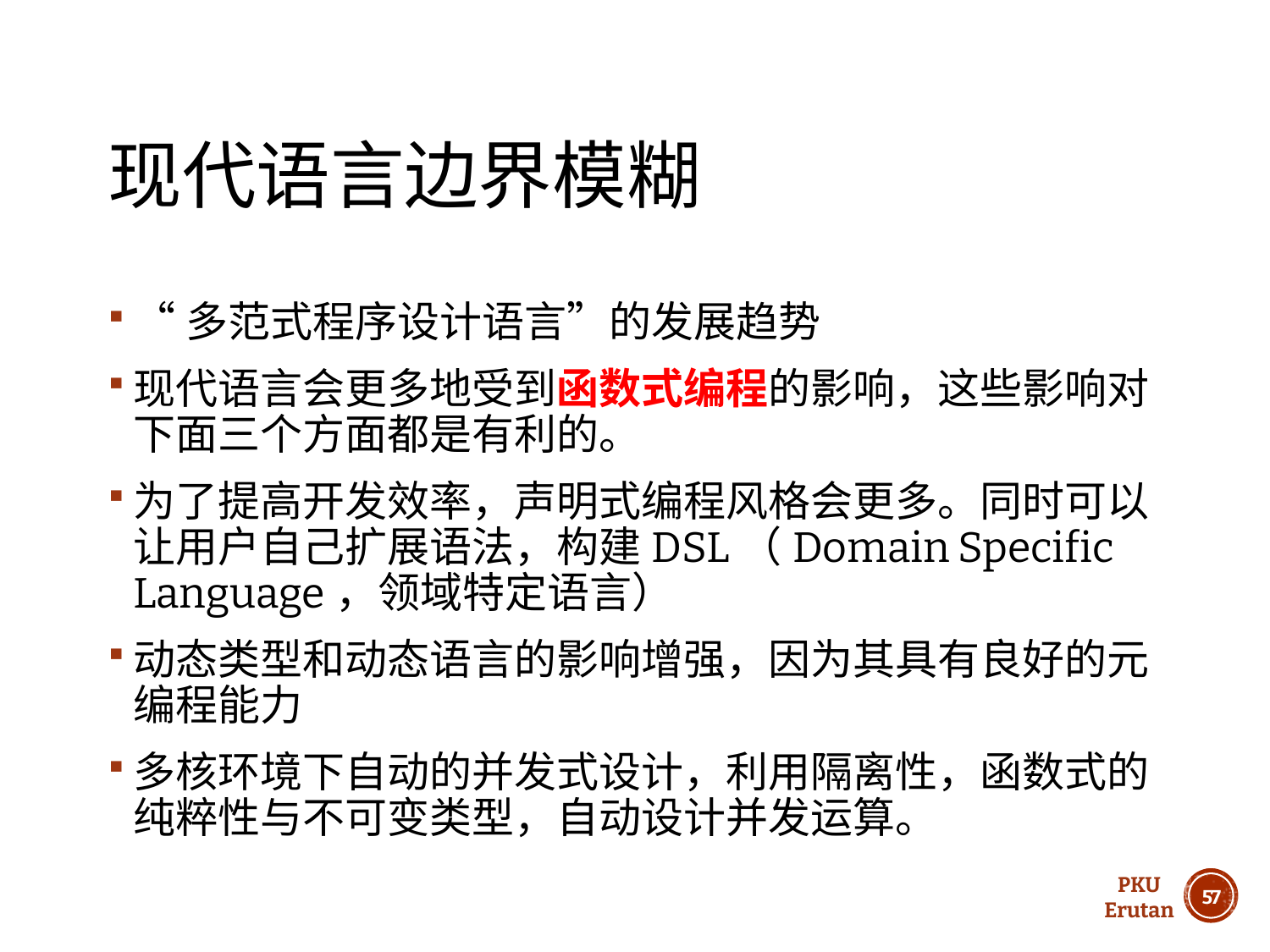

# 现代语言边界模糊
“多范式程序设计语言”的发展趋势
现代语言会更多地受到函数式编程的影响，这些影响对下面三个方面都是有利的。
为了提高开发效率，声明式编程风格会更多。同时可以让用户自己扩展语法，构建DSL（Domain Specific Language，领域特定语言）
动态类型和动态语言的影响增强，因为其具有良好的元编程能力
多核环境下自动的并发式设计，利用隔离性，函数式的纯粹性与不可变类型，自动设计并发运算。

PKU
Erutan
57